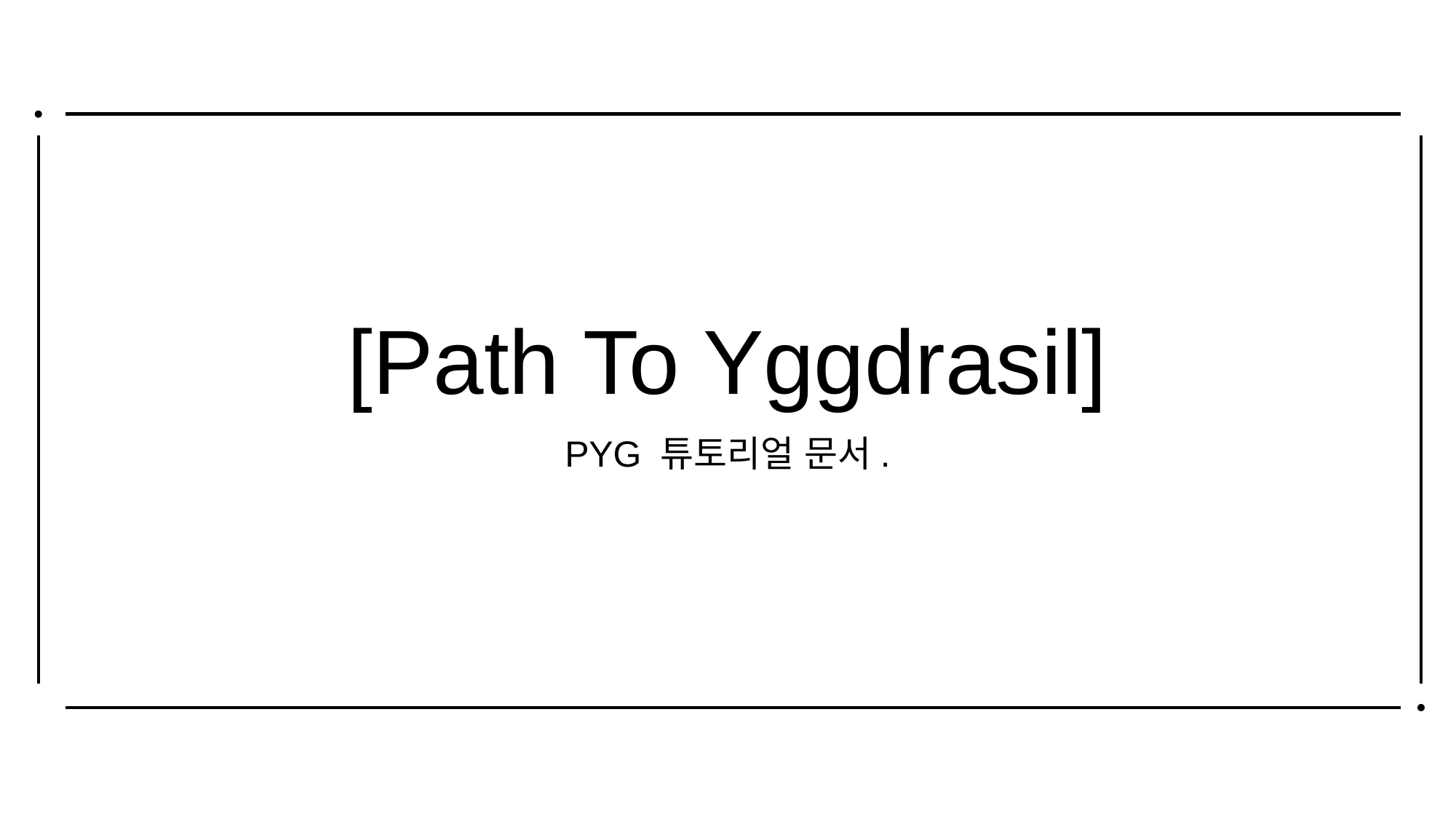

# [Path To Yggdrasil]
PYG 튜토리얼 문서.